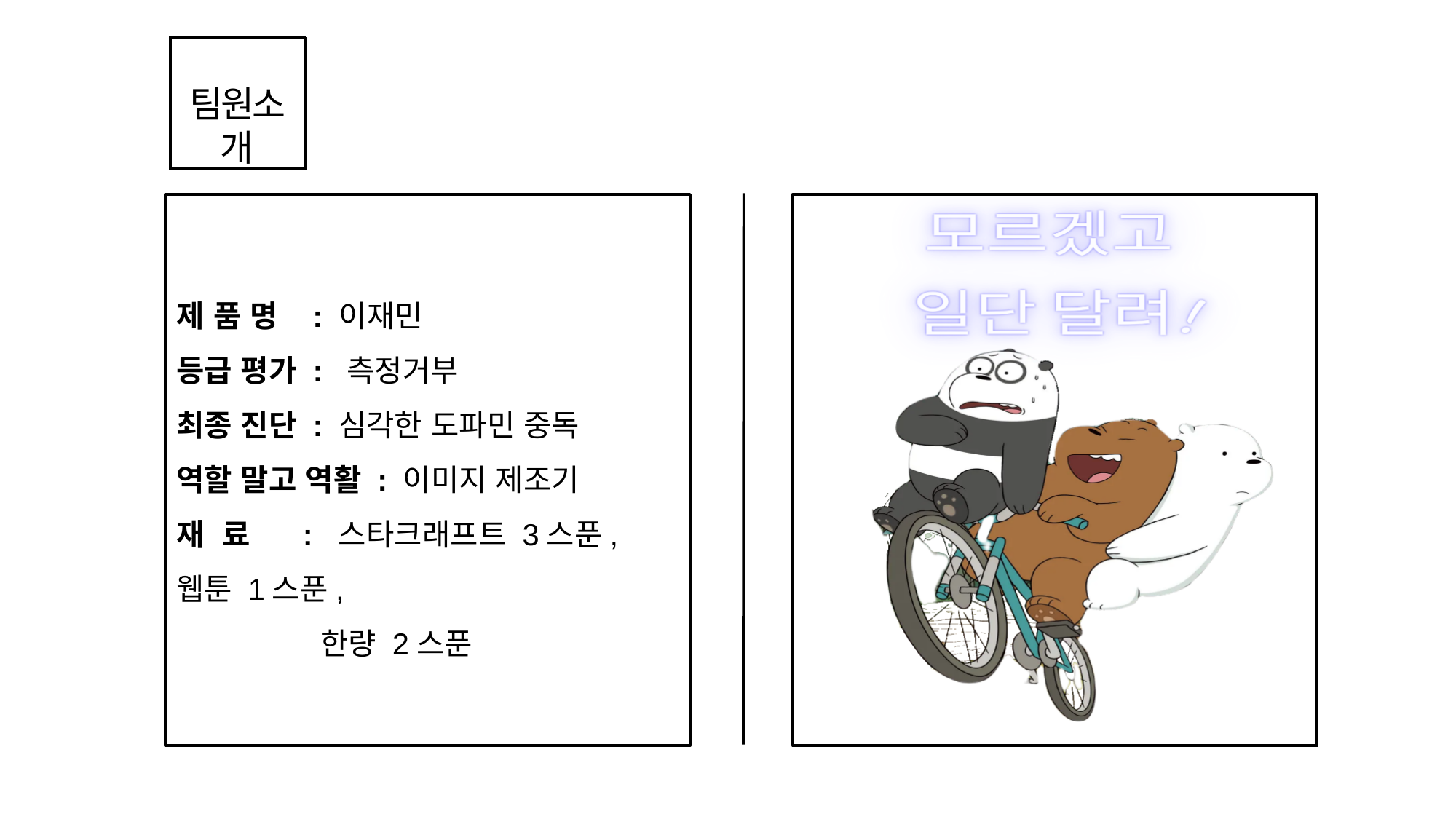

팀원소개

제품명 :이재민
등급 평가 :  측정거부
최종 진단 : 심각한 도파민 중독
역할 말고 역활 : 이미지 제조기
재료 :스타크래프트 3스푼, 웹툰 1스푼,
                한량 2스푼